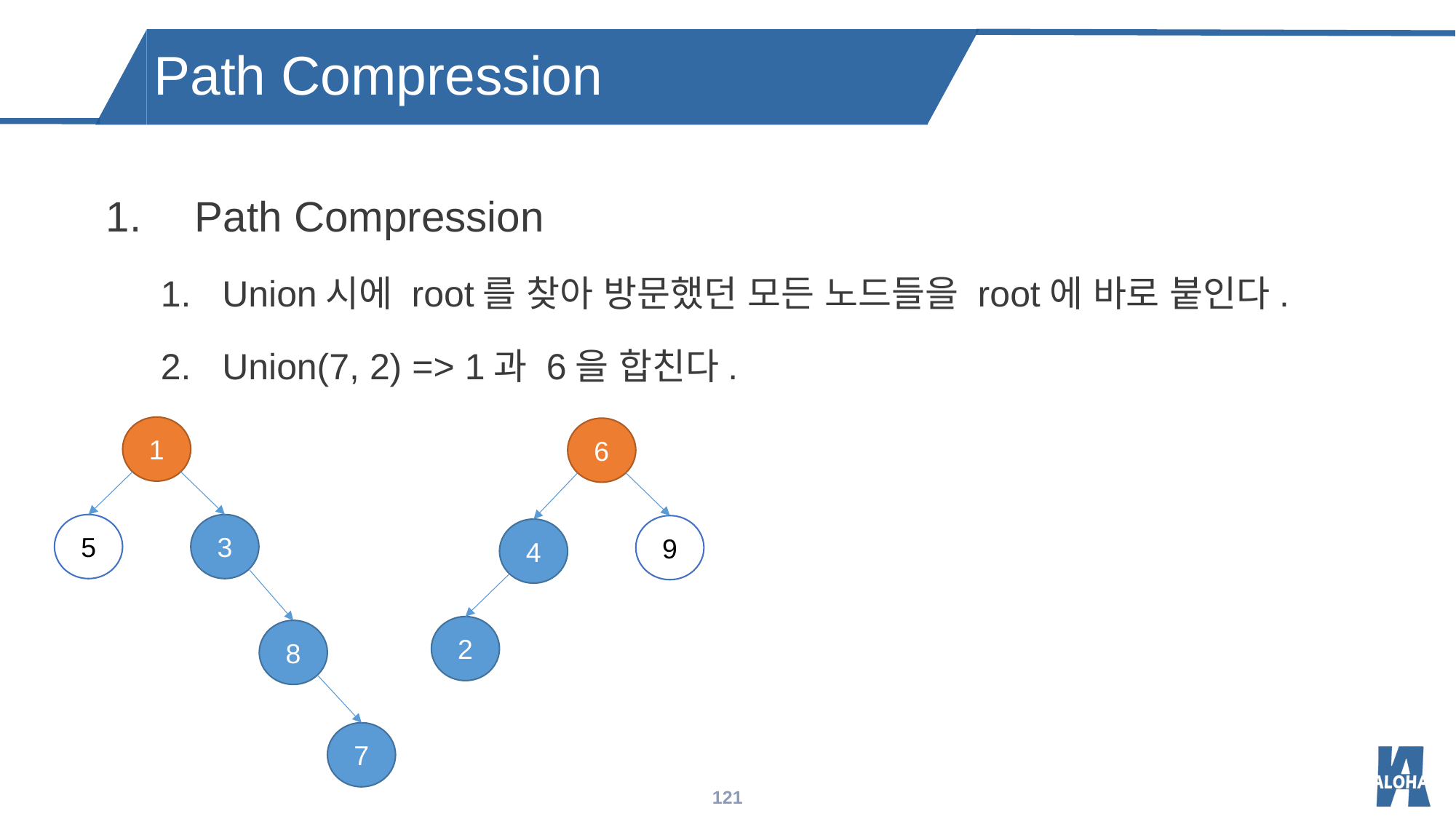

Path Compression
Path Compression
Union시에 root를 찾아 방문했던 모든 노드들을 root에 바로 붙인다.
Union(7, 2) => 1과 6을 합친다.
1
6
5
3
9
4
2
8
7
121